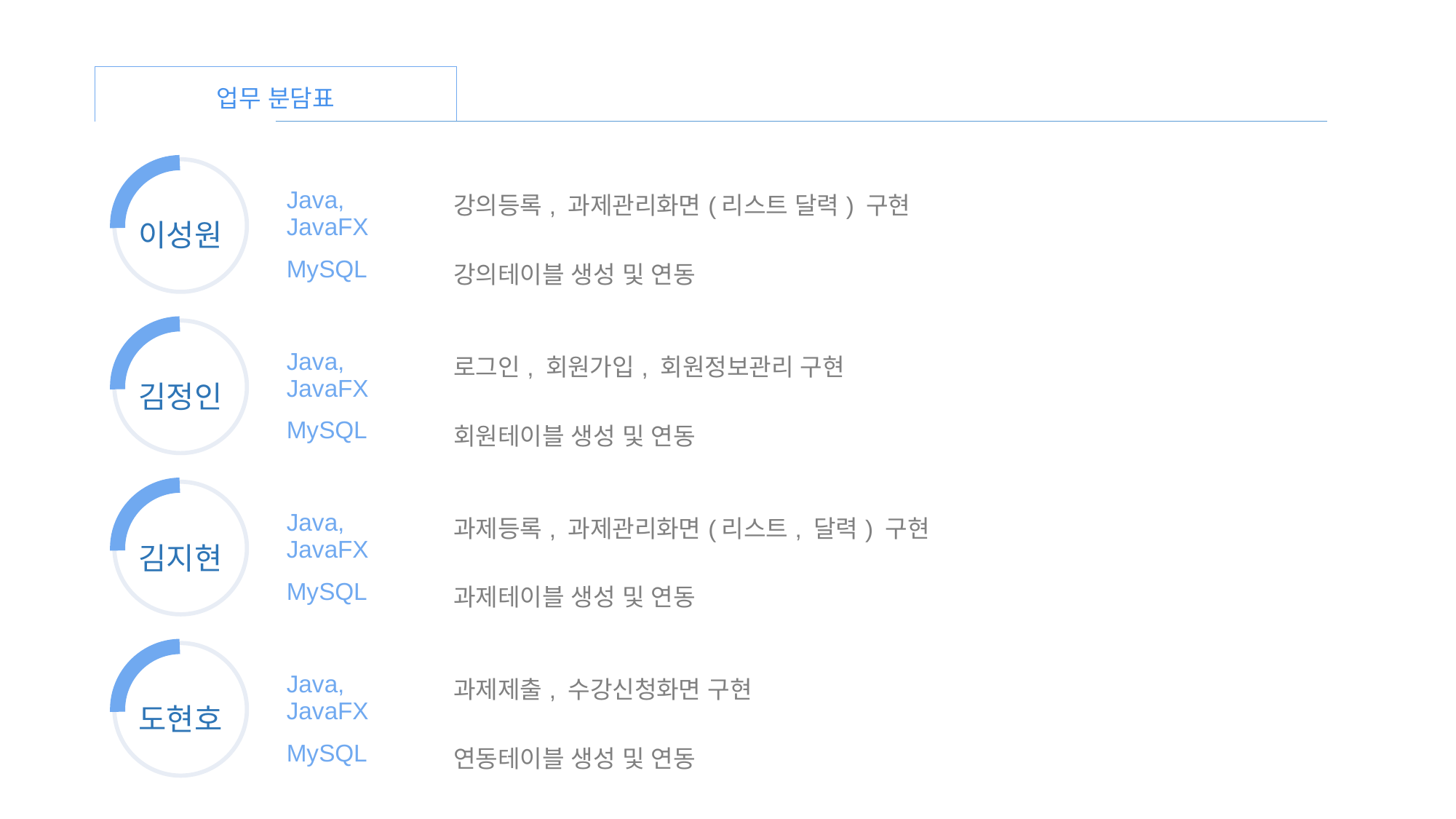

업무 분담표
이성원

| Java, JavaFX | 강의등록, 과제관리화면(리스트 달력) 구현 |
| --- | --- |
| MySQL | 강의테이블 생성 및 연동 |
김정인

| Java, JavaFX | 로그인, 회원가입, 회원정보관리 구현 |
| --- | --- |
| MySQL | 회원테이블 생성 및 연동 |
김지현

| Java, JavaFX | 과제등록, 과제관리화면(리스트, 달력) 구현 |
| --- | --- |
| MySQL | 과제테이블 생성 및 연동 |
도현호

| Java, JavaFX | 과제제출, 수강신청화면 구현 |
| --- | --- |
| MySQL | 연동테이블 생성 및 연동 |